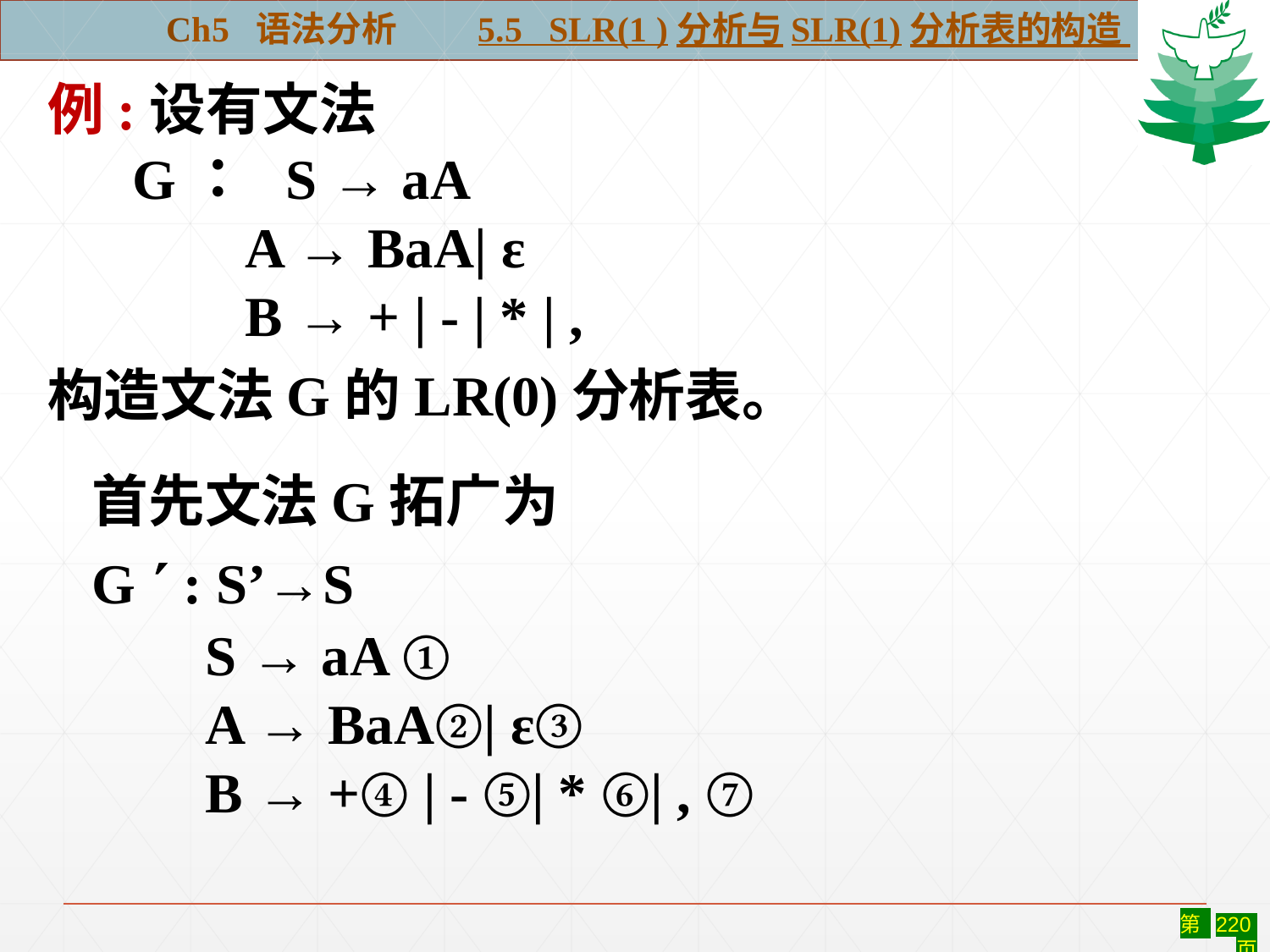

Ch5  语法分析         5.5   SLR(1 )分析与SLR(1)分析表的构造
例:设有文法
      G：  S → aA
	     A → BaA| ε
	     B → + | - | * | ,
构造文法G的LR(0)分析表。
首先文法G拓广为
G ′ : S’→S
        S → aA ①
        A → BaA②| ε③
        B → +④ | - ⑤| * ⑥| , ⑦